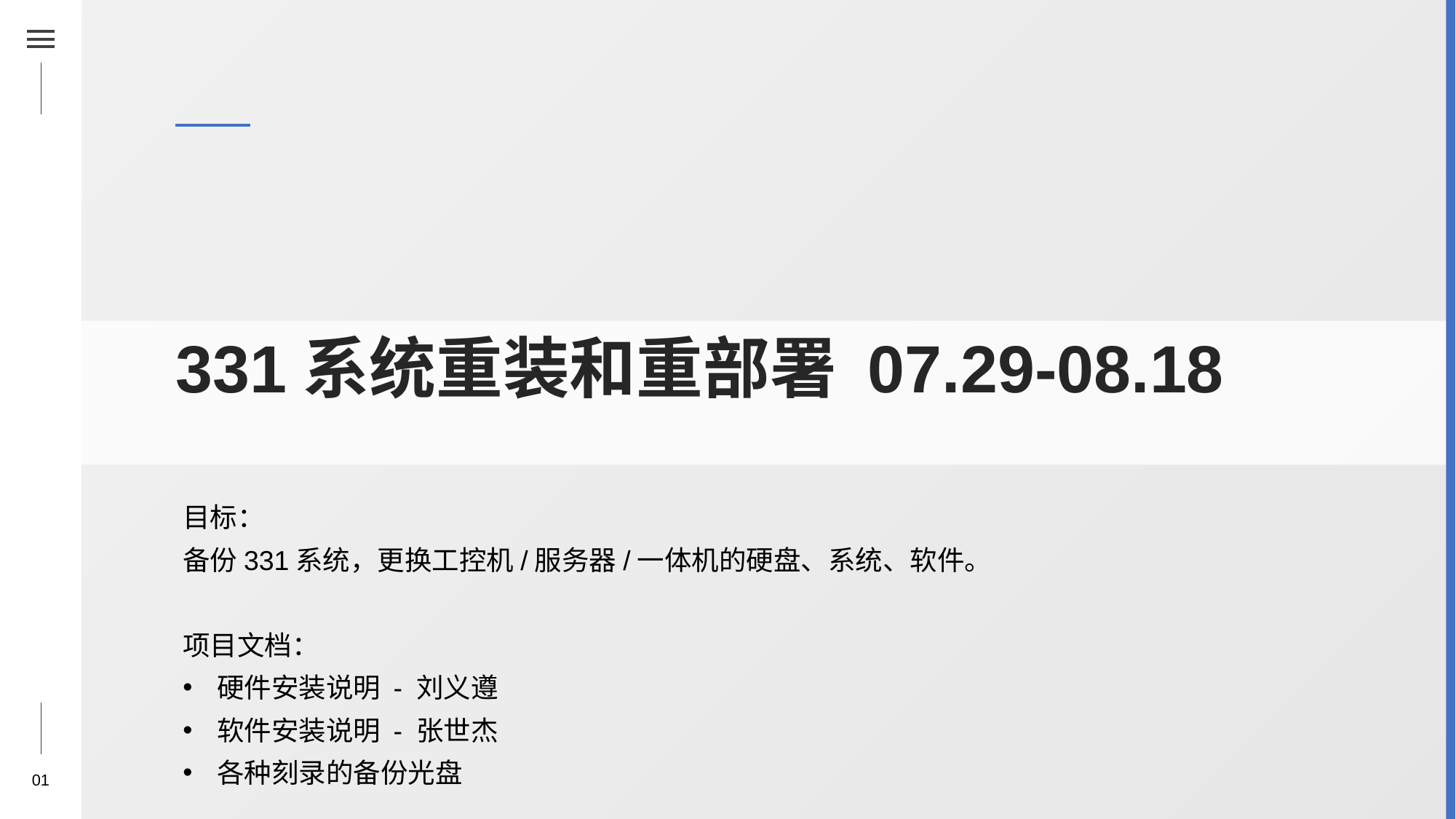

01

331系统重装和重部署 07.29-08.18
目标：
备份331系统，更换工控机/服务器/一体机的硬盘、系统、软件。

项目文档：
硬件安装说明 - 刘义遵
软件安装说明 - 张世杰
各种刻录的备份光盘